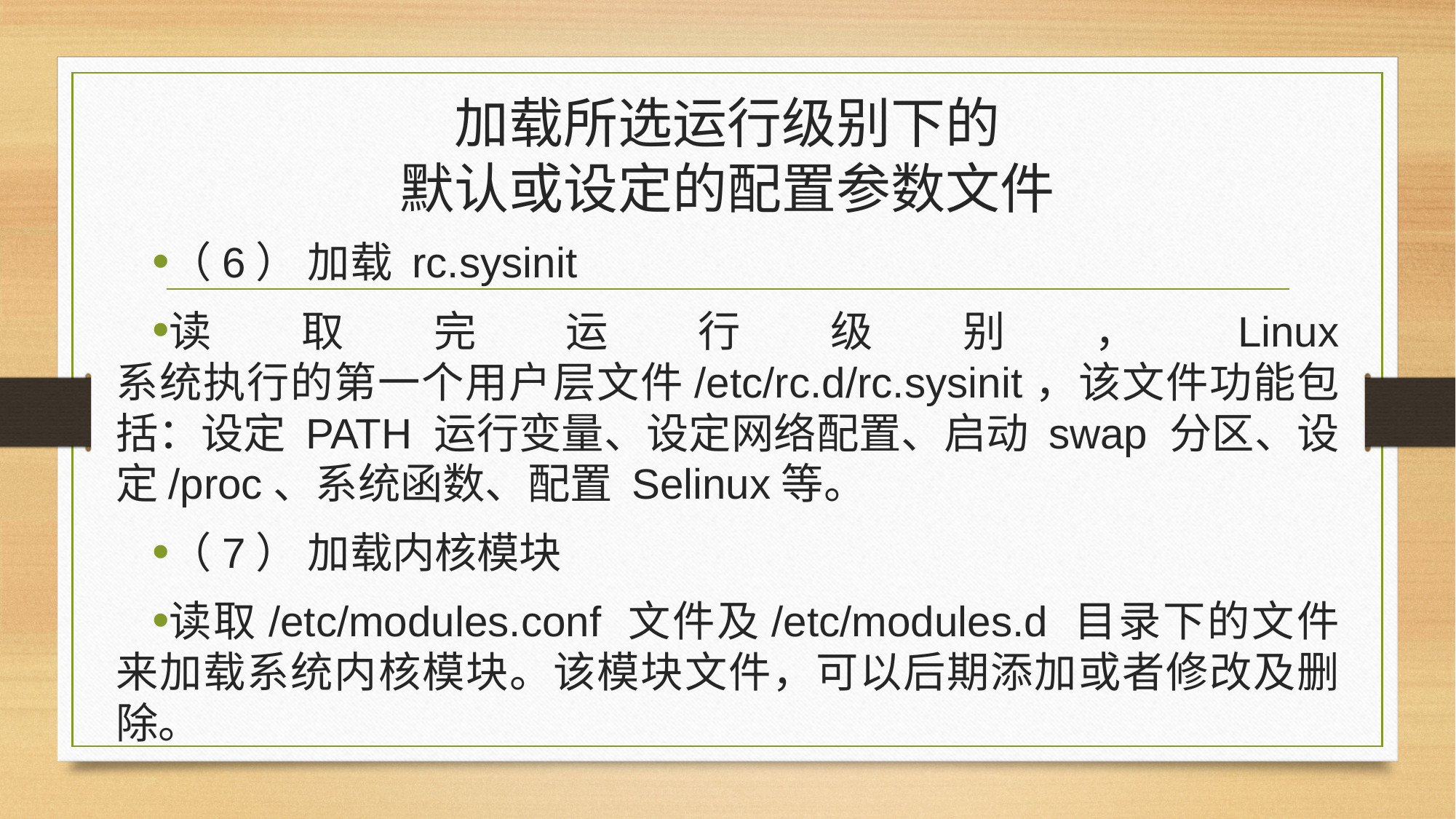

# 加载所选运行级别下的 默认或设定的配置参数文件
（6） 加载 rc.sysinit
读取完运行级别，Linux 系统执行的第一个用户层文件/etc/rc.d/rc.sysinit，该文件功能包括：设定 PATH 运行变量、设定网络配置、启动 swap 分区、设定/proc、系统函数、配置 Selinux等。
（7） 加载内核模块
读取/etc/modules.conf 文件及/etc/modules.d 目录下的文件来加载系统内核模块。该模块文件，可以后期添加或者修改及删除。